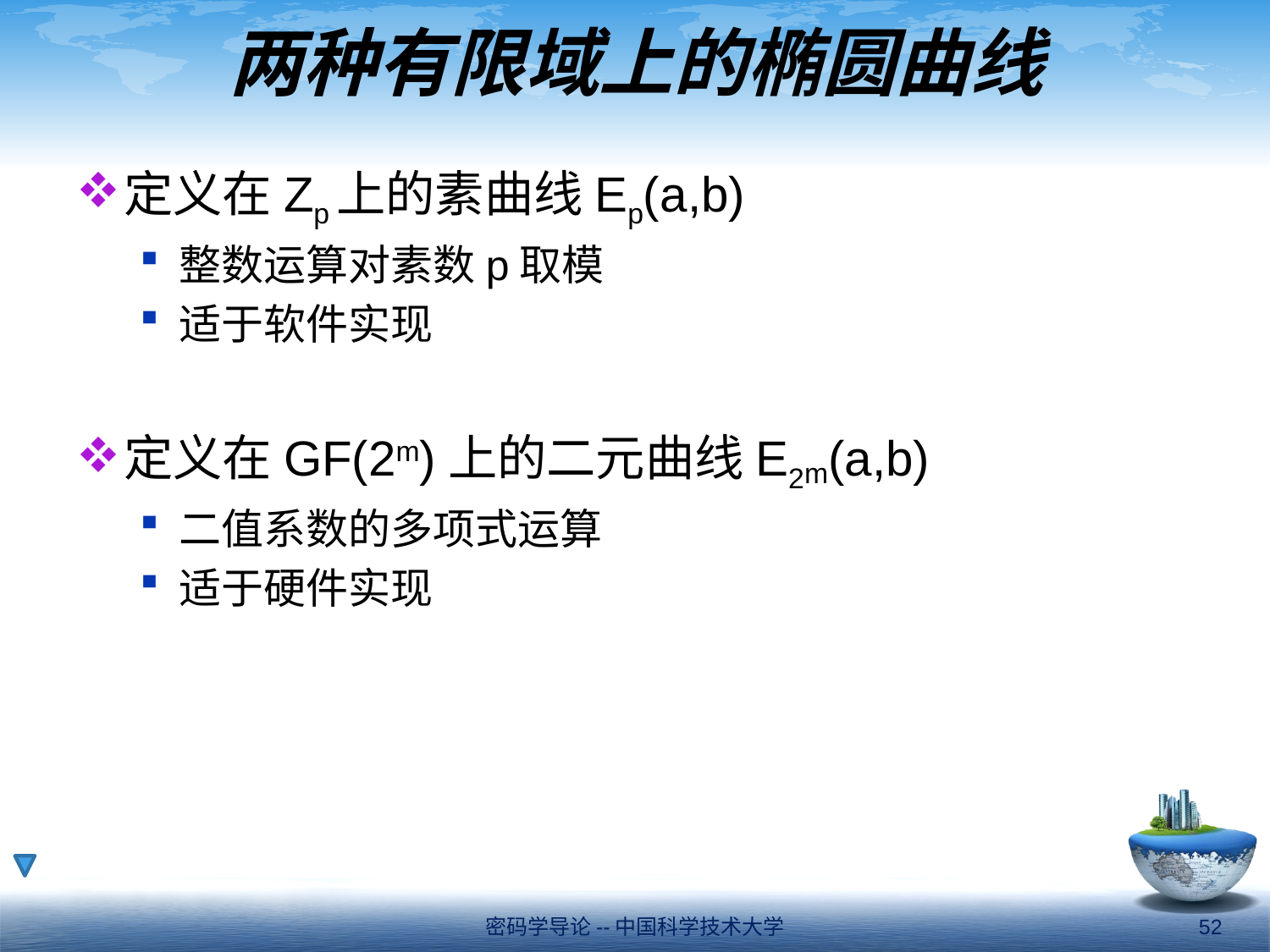

# 两种有限域上的椭圆曲线
定义在Zp上的素曲线Ep(a,b)
整数运算对素数p取模
适于软件实现

定义在GF(2m)上的二元曲线E2m(a,b)
二值系数的多项式运算
适于硬件实现

密码学导论--中国科学技术大学
52